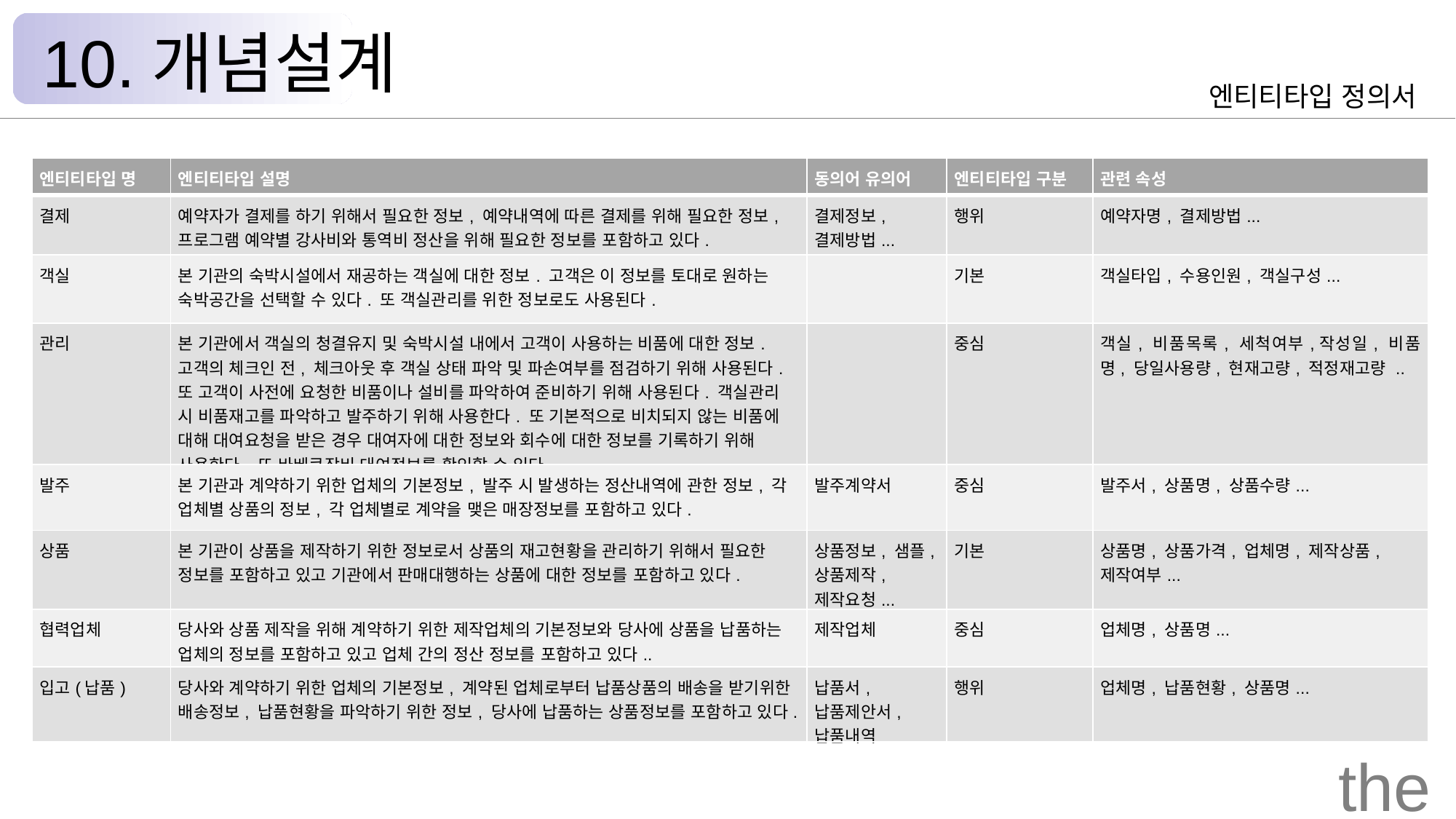

10.개념설계

엔티티타입 정의서
| 엔티티타입 명 | 엔티티타입 설명 | 동의어 유의어 | 엔티티타입 구분 | 관련 속성 |
| --- | --- | --- | --- | --- |
| 결제 | 예약자가 결제를 하기 위해서 필요한 정보, 예약내역에 따른 결제를 위해 필요한 정보, 프로그램 예약별 강사비와 통역비 정산을 위해 필요한 정보를 포함하고 있다. | 결제정보, 결제방법... | 행위 | 예약자명, 결제방법... |
| 객실 | 본 기관의 숙박시설에서 재공하는 객실에 대한 정보. 고객은 이 정보를 토대로 원하는 숙박공간을 선택할 수 있다. 또 객실관리를 위한 정보로도 사용된다. |  | 기본 | 객실타입, 수용인원, 객실구성... |
| 관리 | 본 기관에서 객실의 청결유지 및 숙박시설 내에서 고객이 사용하는 비품에 대한 정보. 고객의 체크인 전, 체크아웃 후 객실 상태 파악 및 파손여부를 점검하기 위해 사용된다. 또 고객이 사전에 요청한 비품이나 설비를 파악하여 준비하기 위해 사용된다. 객실관리 시 비품재고를 파악하고 발주하기 위해 사용한다. 또 기본적으로 비치되지 않는 비품에 대해 대여요청을 받은 경우 대여자에 대한 정보와 회수에 대한 정보를 기록하기 위해 사용한다. 또 바베큐장비 대여정보를 확인할 수 있다. |  | 중심 | 객실, 비품목록, 세척여부,작성일, 비품명, 당일사용량, 현재고량, 적정재고량 .. |
| 발주 | 본 기관과 계약하기 위한 업체의 기본정보, 발주 시 발생하는 정산내역에 관한 정보, 각 업체별 상품의 정보, 각 업체별로 계약을 맺은 매장정보를 포함하고 있다. | 발주계약서 | 중심 | 발주서, 상품명, 상품수량... |
| 상품 | 본 기관이 상품을 제작하기 위한 정보로서 상품의 재고현황을 관리하기 위해서 필요한 정보를 포함하고 있고 기관에서 판매대행하는 상품에 대한 정보를 포함하고 있다. | 상품정보, 샘플, 상품제작, 제작요청... | 기본 | 상품명, 상품가격, 업체명, 제작상품, 제작여부... |
| 협력업체 | 당사와 상품 제작을 위해 계약하기 위한 제작업체의 기본정보와 당사에 상품을 납품하는 업체의 정보를 포함하고 있고 업체 간의 정산 정보를 포함하고 있다.. | 제작업체 | 중심 | 업체명, 상품명... |
| 입고(납품) | 당사와 계약하기 위한 업체의 기본정보, 계약된 업체로부터 납품상품의 배송을 받기위한 배송정보, 납품현황을 파악하기 위한 정보, 당사에 납품하는 상품정보를 포함하고 있다. | 납품서, 납품제안서, 납품내역 | 행위 | 업체명, 납품현황, 상품명... |
the Palace